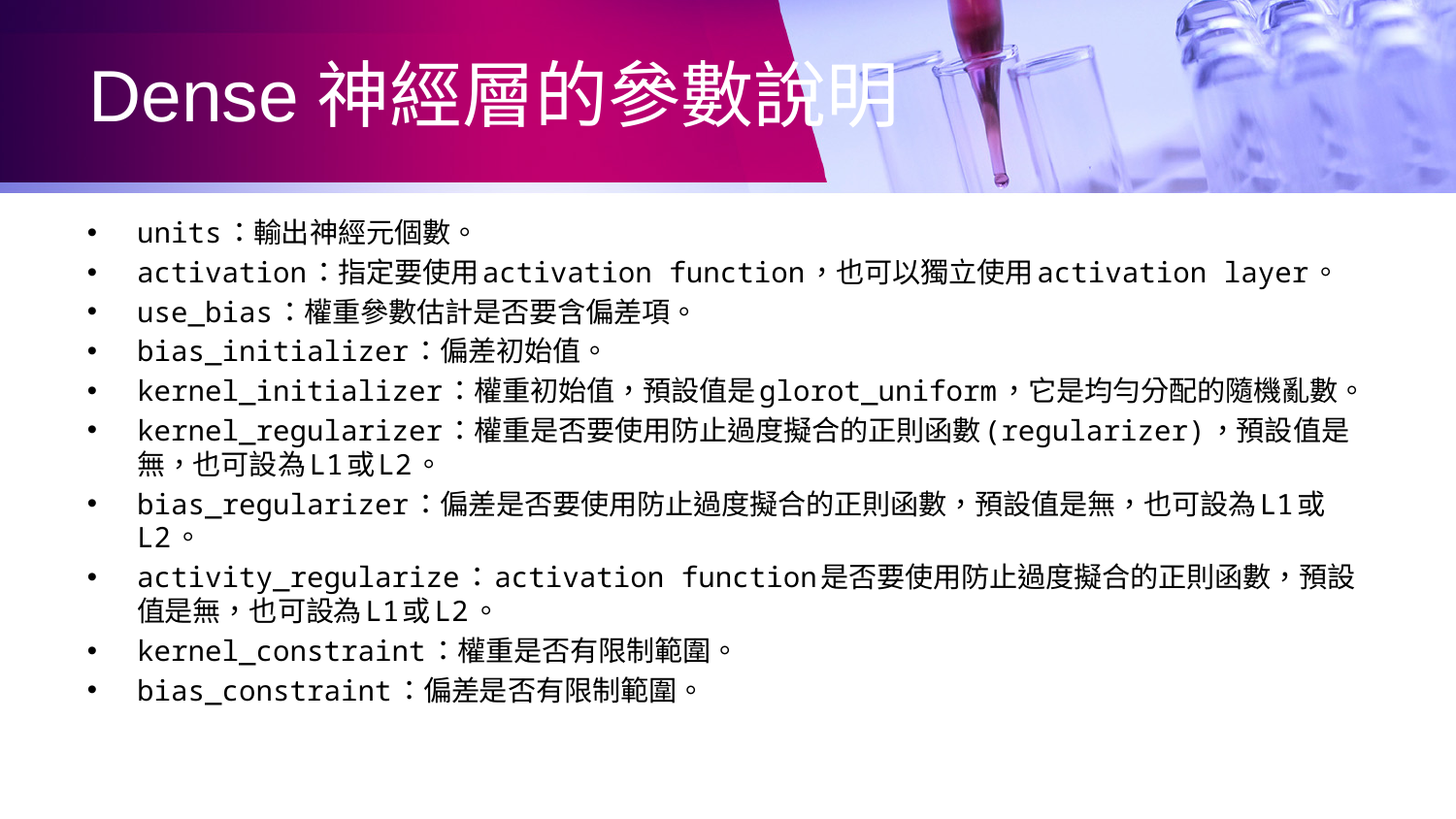

# Dense神經層的參數說明
units：輸出神經元個數。
activation：指定要使用activation function，也可以獨立使用activation layer。
use_bias：權重參數估計是否要含偏差項。
bias_initializer：偏差初始值。
kernel_initializer：權重初始值，預設值是glorot_uniform，它是均勻分配的隨機亂數。
kernel_regularizer：權重是否要使用防止過度擬合的正則函數(regularizer)，預設值是無，也可設為L1或L2。
bias_regularizer：偏差是否要使用防止過度擬合的正則函數，預設值是無，也可設為L1或L2。
activity_regularize：activation function是否要使用防止過度擬合的正則函數，預設值是無，也可設為L1或L2。
kernel_constraint：權重是否有限制範圍。
bias_constraint：偏差是否有限制範圍。